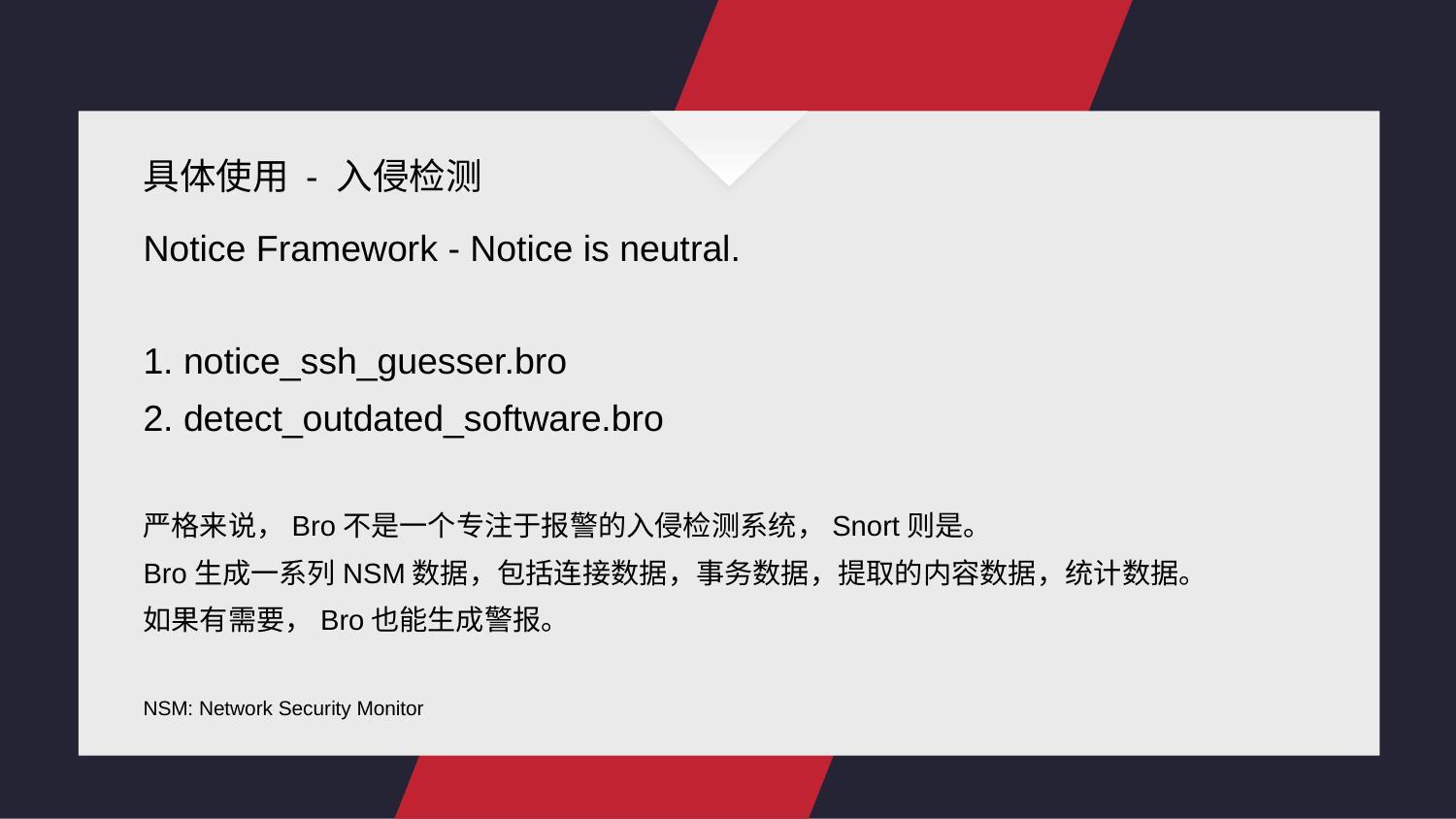

具体使用 - 入侵检测
Notice Framework - Notice is neutral.

1. notice_ssh_guesser.bro
2. detect_outdated_software.bro

严格来说，Bro不是一个专注于报警的入侵检测系统，Snort则是。
Bro生成一系列NSM数据，包括连接数据，事务数据，提取的内容数据，统计数据。
如果有需要，Bro也能生成警报。

NSM: Network Security Monitor